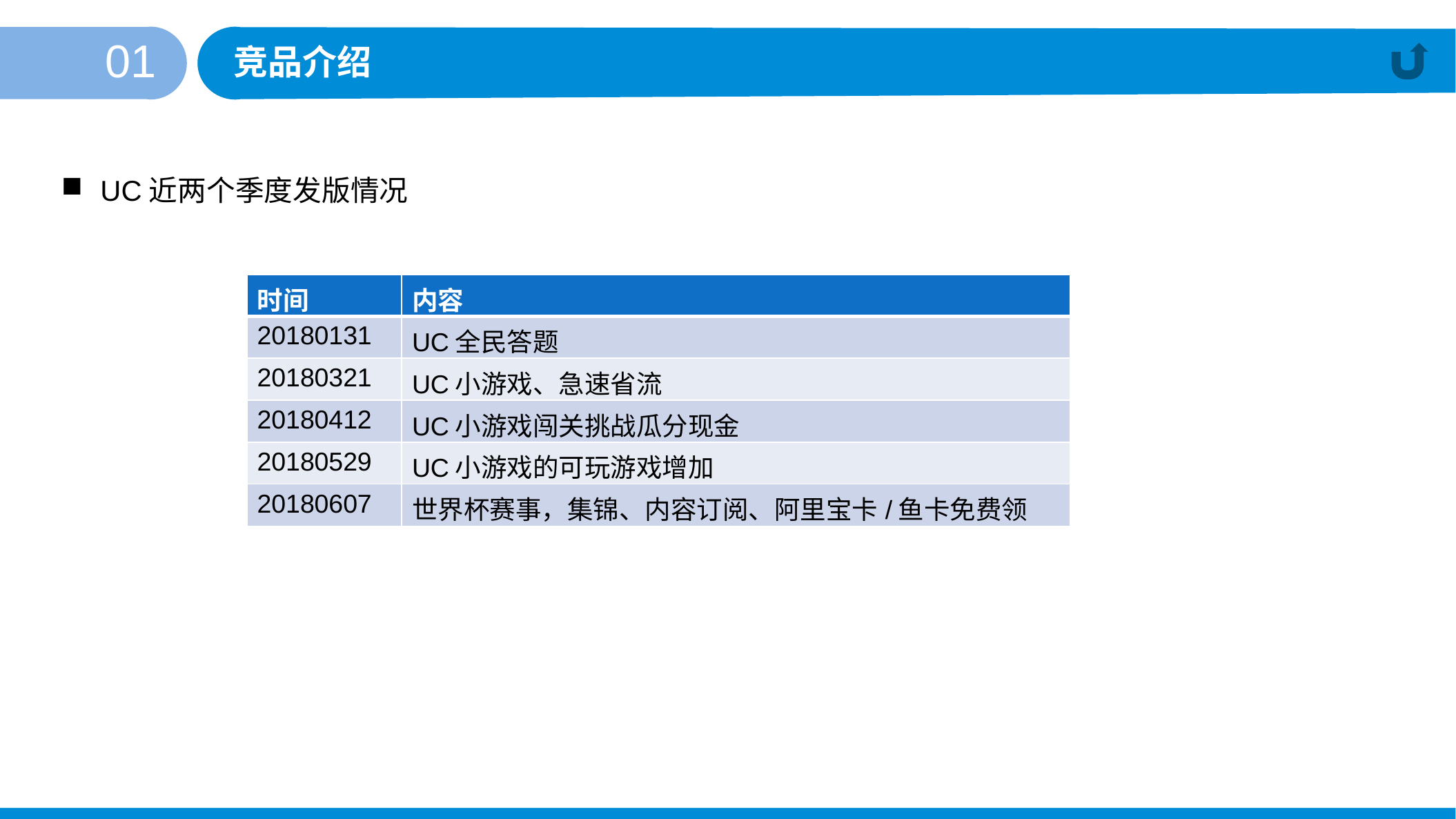

01

竞品介绍

UC近两个季度发版情况
| 时间 | 内容 |
| --- | --- |
| 20180131 | UC全民答题 |
| 20180321 | UC小游戏、急速省流 |
| 20180412 | UC小游戏闯关挑战瓜分现金 |
| 20180529 | UC小游戏的可玩游戏增加 |
| 20180607 | 世界杯赛事，集锦、内容订阅、阿里宝卡/鱼卡免费领 |